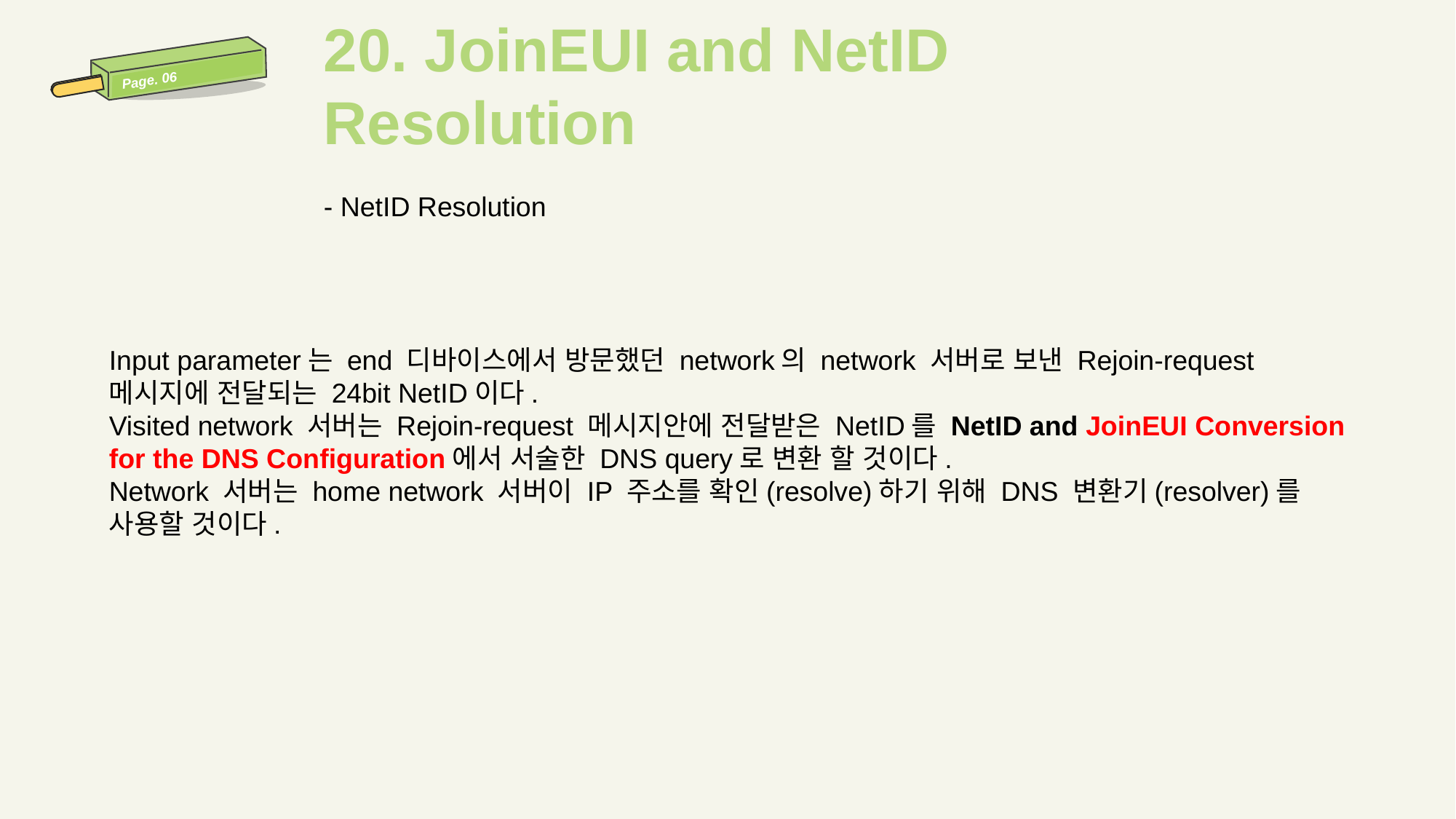

20. JoinEUI and NetID Resolution
- NetID Resolution

Page. 06
Input parameter는 end 디바이스에서 방문했던 network의 network 서버로 보낸 Rejoin-request 메시지에 전달되는 24bit NetID이다.
Visited network 서버는 Rejoin-request 메시지안에 전달받은 NetID를 NetID and JoinEUI Conversion for the DNS Configuration에서 서술한 DNS query로 변환 할 것이다.
Network 서버는 home network 서버이 IP 주소를 확인(resolve)하기 위해 DNS 변환기(resolver)를 사용할 것이다.